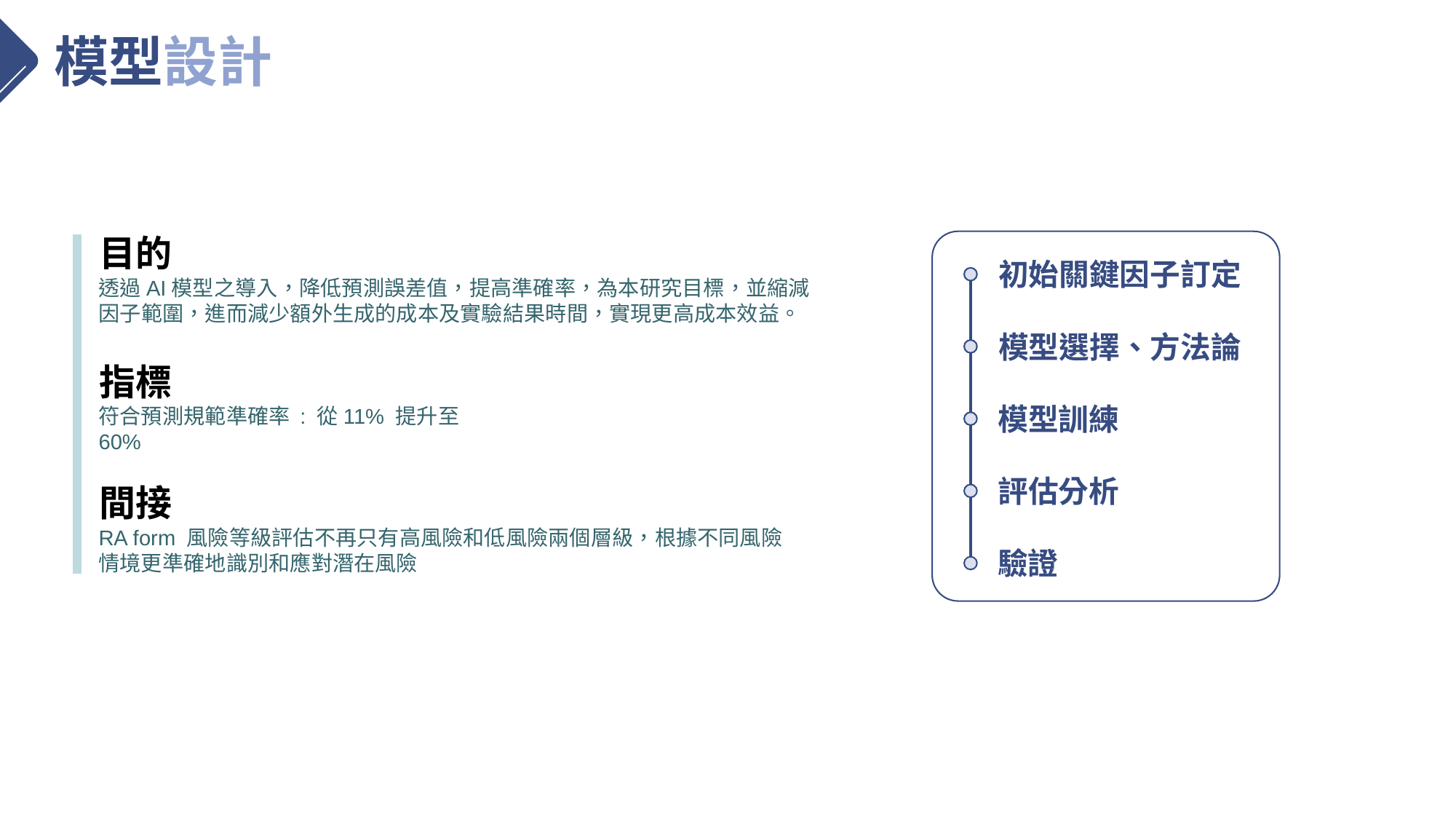

模型設計
目的
透過AI模型之導入，降低預測誤差值，提高準確率，為本研究目標，並縮減因子範圍，進而減少額外生成的成本及實驗結果時間，實現更高成本效益。
指標
符合預測規範準確率 : 從11% 提升至60%
間接
RA form 風險等級評估不再只有高風險和低風險兩個層級，根據不同風險情境更準確地識別和應對潛在風險

初始關鍵因子訂定

模型選擇、方法論

模型訓練

評估分析

驗證